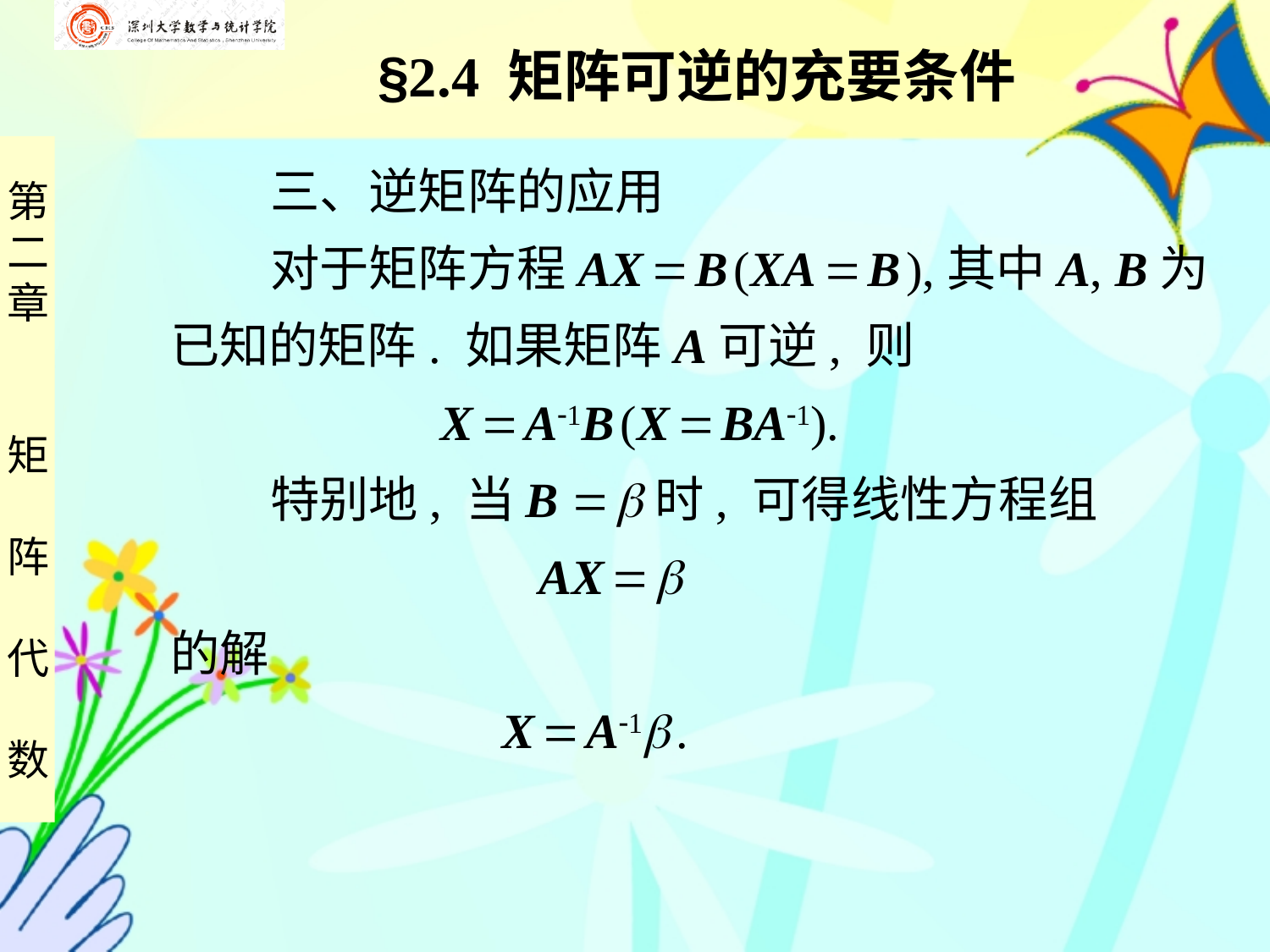

§2.4 矩阵可逆的充要条件
        三、逆矩阵的应用
        对于矩阵方程AX = B (XA = B ),其中A, B为
已知的矩阵. 如果矩阵A可逆, 则
                      X = A−1B (X = BA−1).
        特别地, 当 B  = β时, 可得线性方程组
                              AX = β
的解
                           X = A−1β .